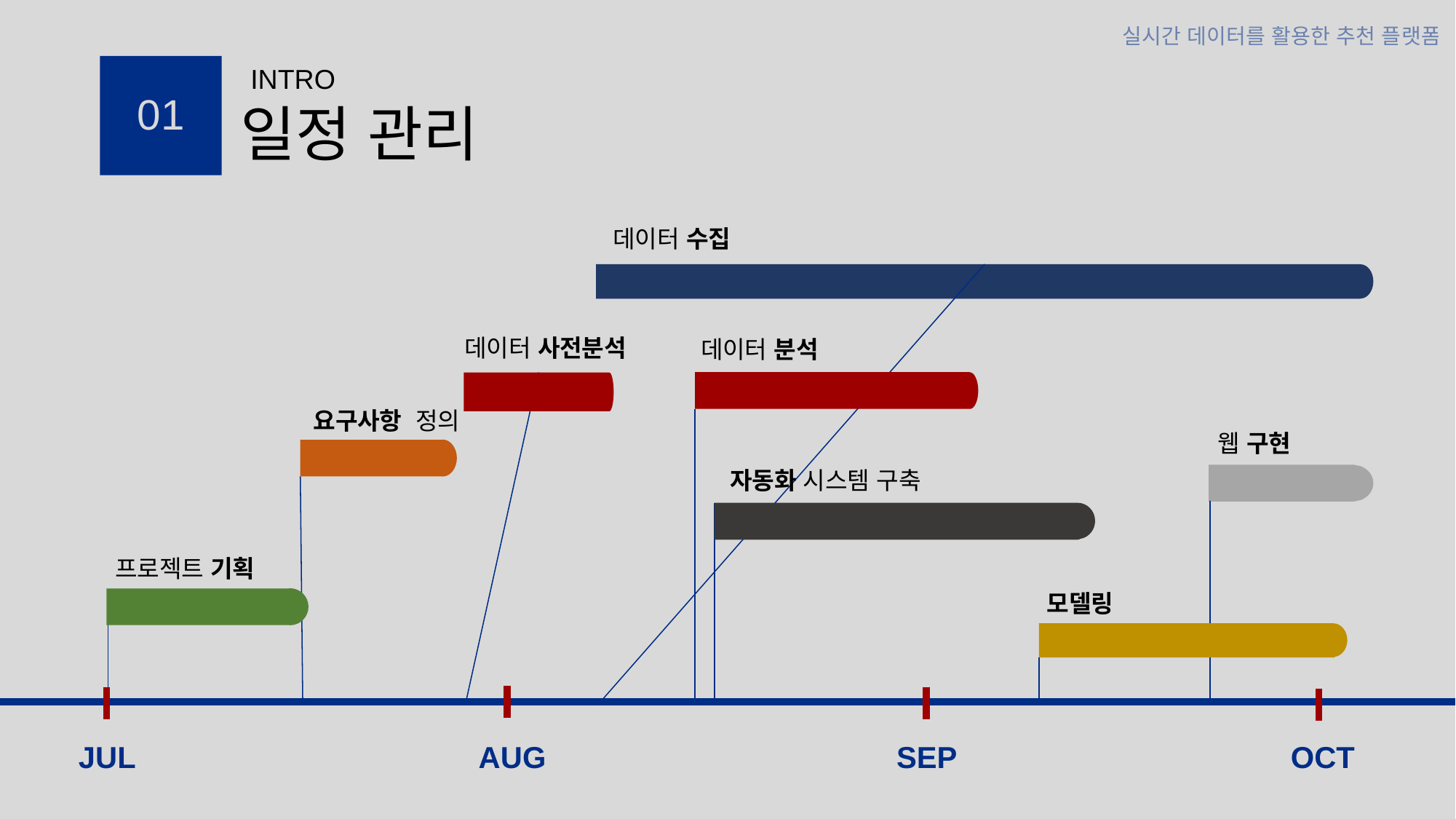

INTRO
01
# 일정 관리
데이터 수집

데이터 사전분석

데이터 분석

요구사항  정의

웹 구현

자동화 시스템 구축

프로젝트 기획

모델링

JUL
AUG
SEP
OCT